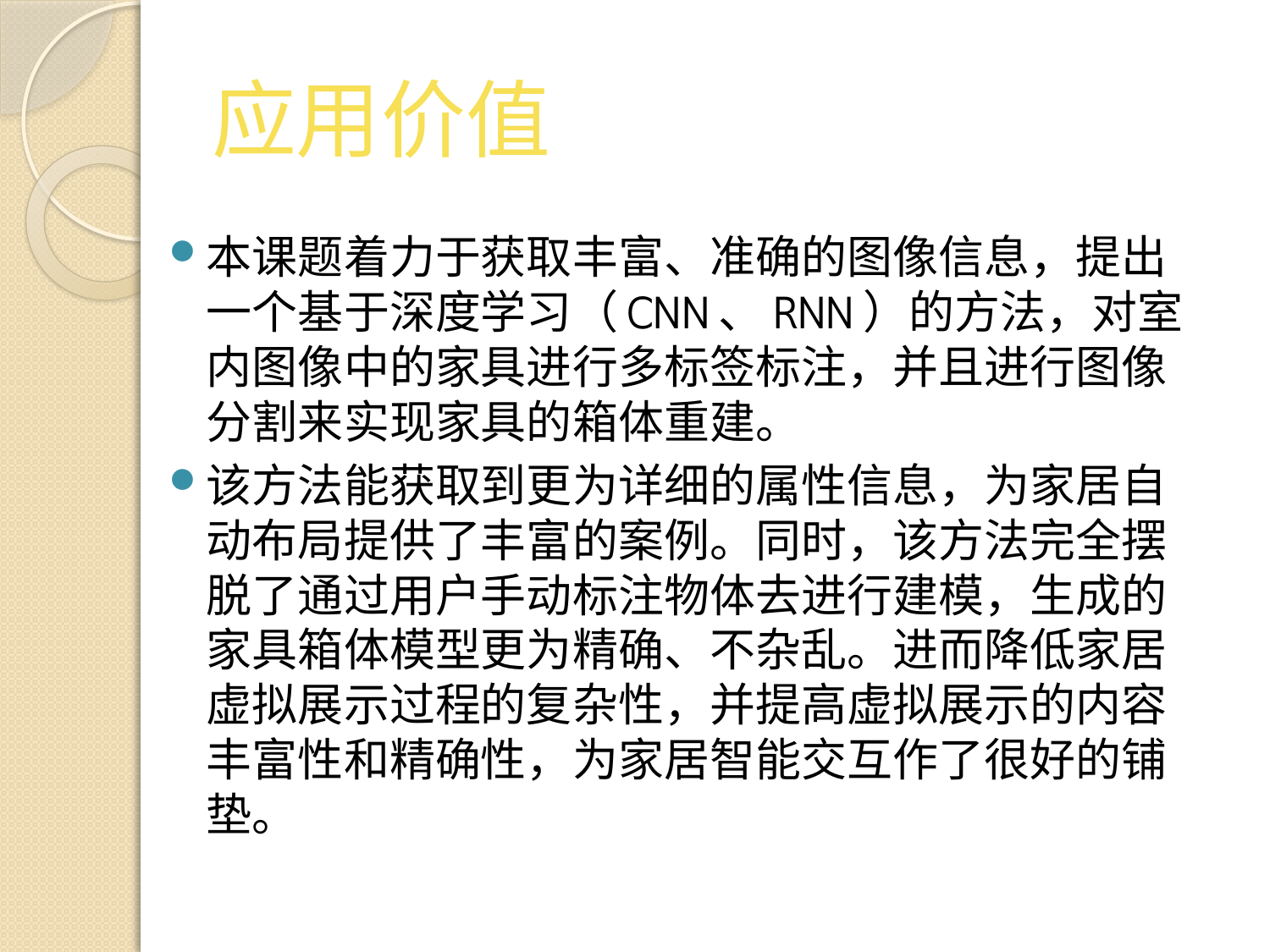

# 应用价值
本课题着力于获取丰富、准确的图像信息，提出一个基于深度学习（CNN、RNN）的方法，对室内图像中的家具进行多标签标注，并且进行图像分割来实现家具的箱体重建。
该方法能获取到更为详细的属性信息，为家居自动布局提供了丰富的案例。同时，该方法完全摆脱了通过用户手动标注物体去进行建模，生成的家具箱体模型更为精确、不杂乱。进而降低家居虚拟展示过程的复杂性，并提高虚拟展示的内容丰富性和精确性，为家居智能交互作了很好的铺垫。